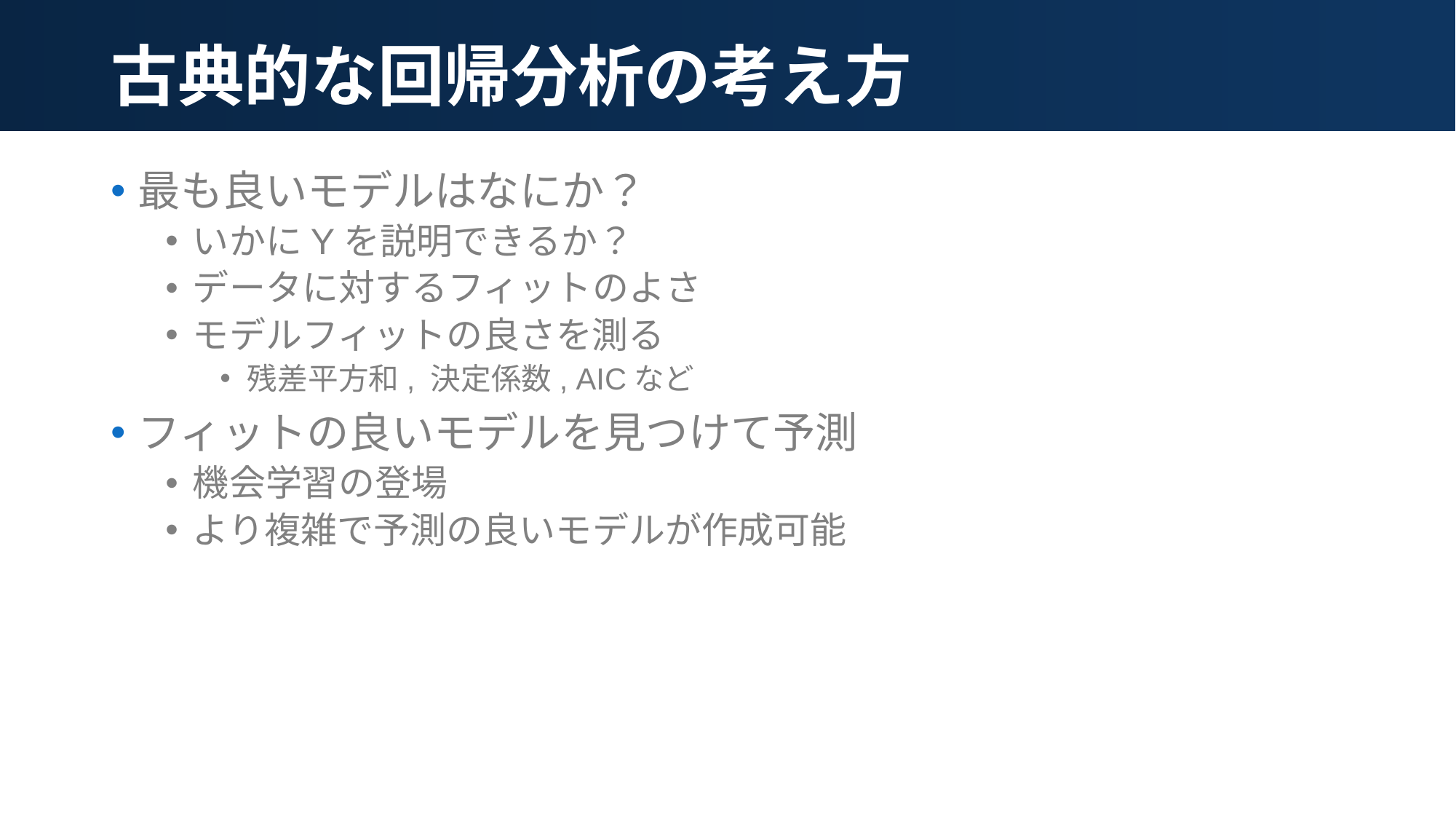

# 古典的な回帰分析の考え方
最も良いモデルはなにか？
いかにYを説明できるか？
データに対するフィットのよさ
モデルフィットの良さを測る
残差平方和, 決定係数, AICなど
フィットの良いモデルを見つけて予測
機会学習の登場
より複雑で予測の良いモデルが作成可能